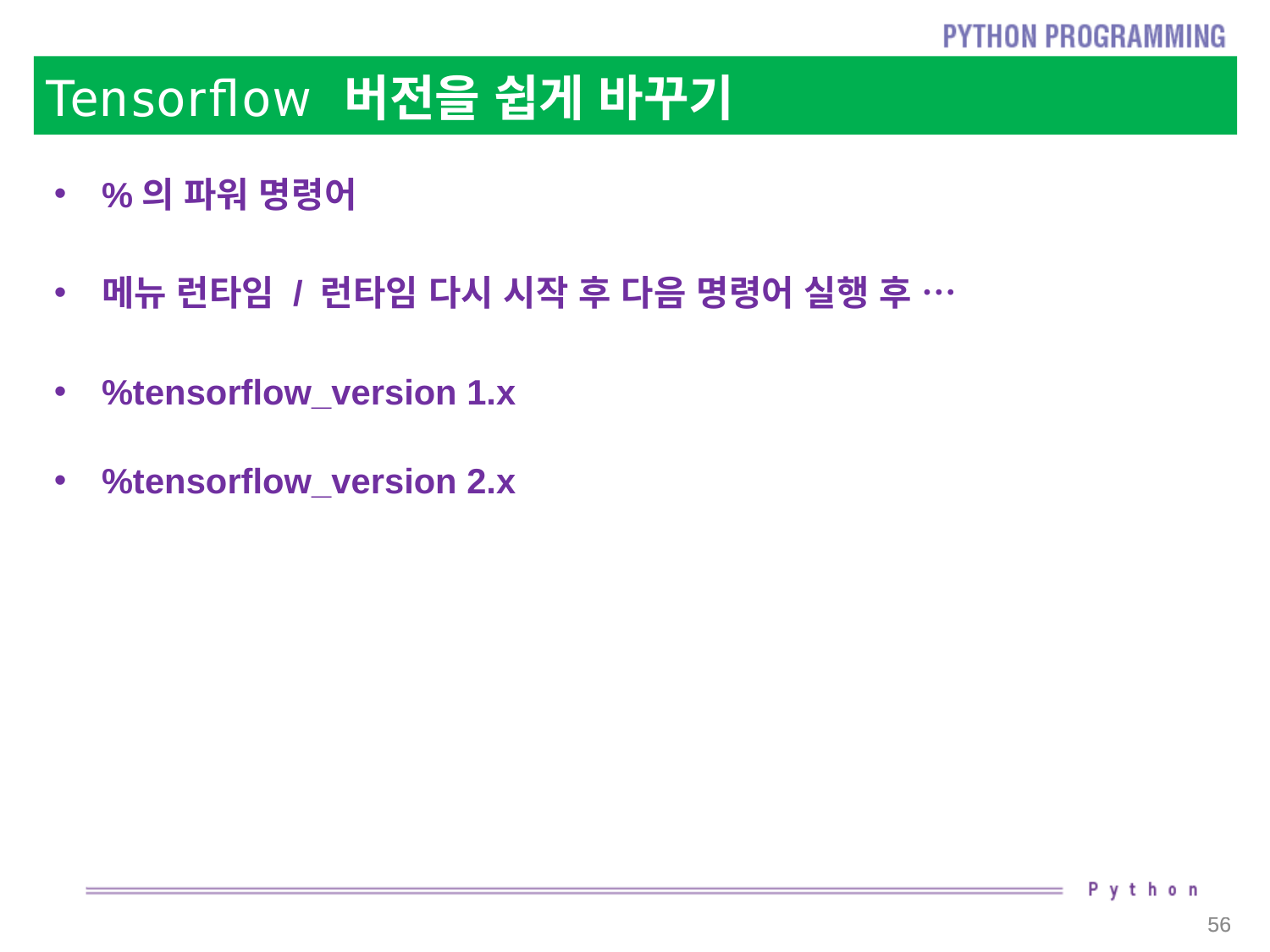

# Tensorflow 버전을 쉽게 바꾸기
%의 파워 명령어

메뉴 런타임 / 런타임 다시 시작 후 다음 명령어 실행 후 …

%tensorflow_version 1.x

%tensorflow_version 2.x
56